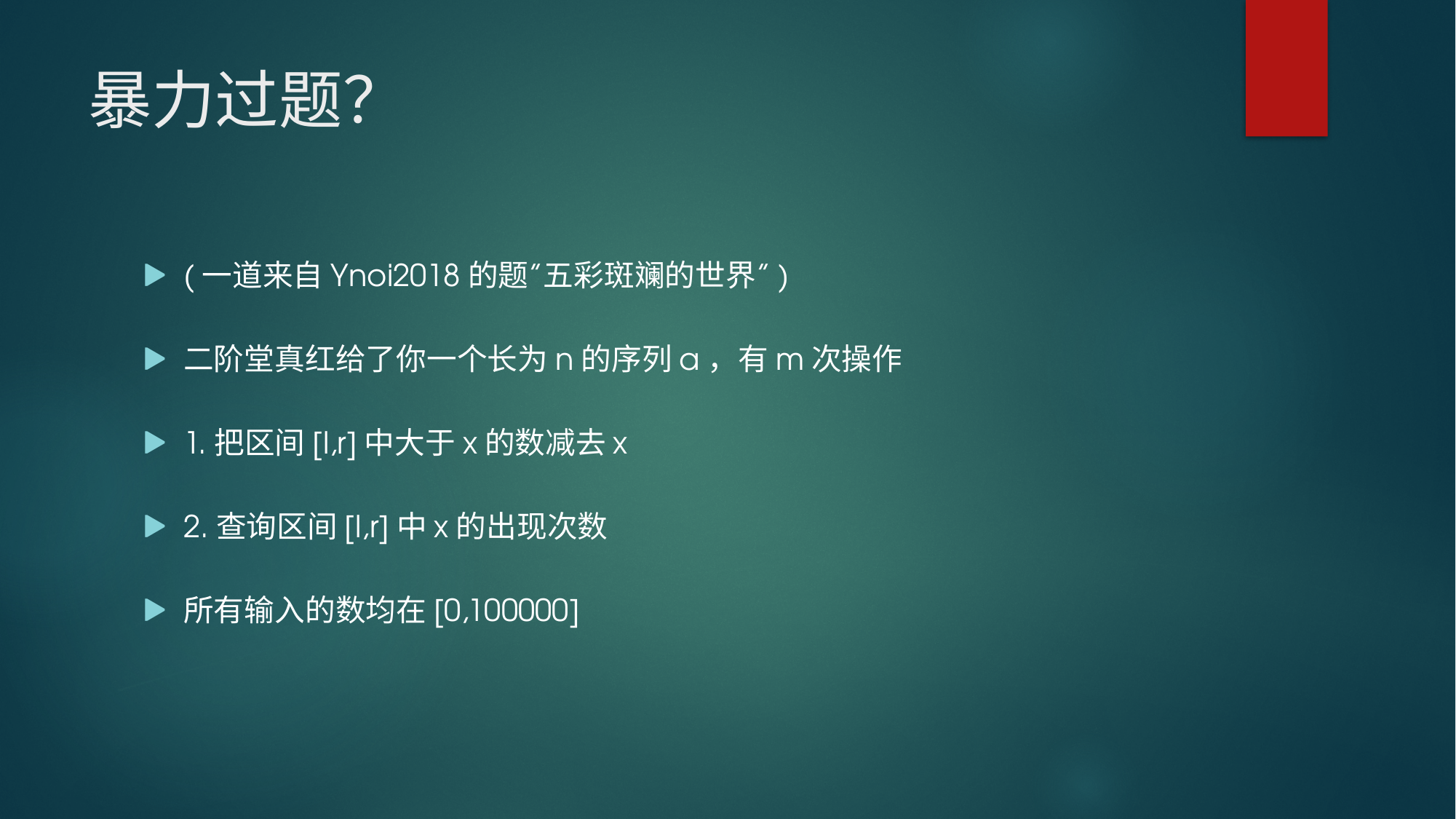

# 暴力过题？
(一道来自Ynoi2018的题”五彩斑斓的世界”)

二阶堂真红给了你一个长为n的序列a，有m次操作

1.把区间[l,r]中大于x的数减去x

2.查询区间[l,r]中x的出现次数

所有输入的数均在[0,100000]